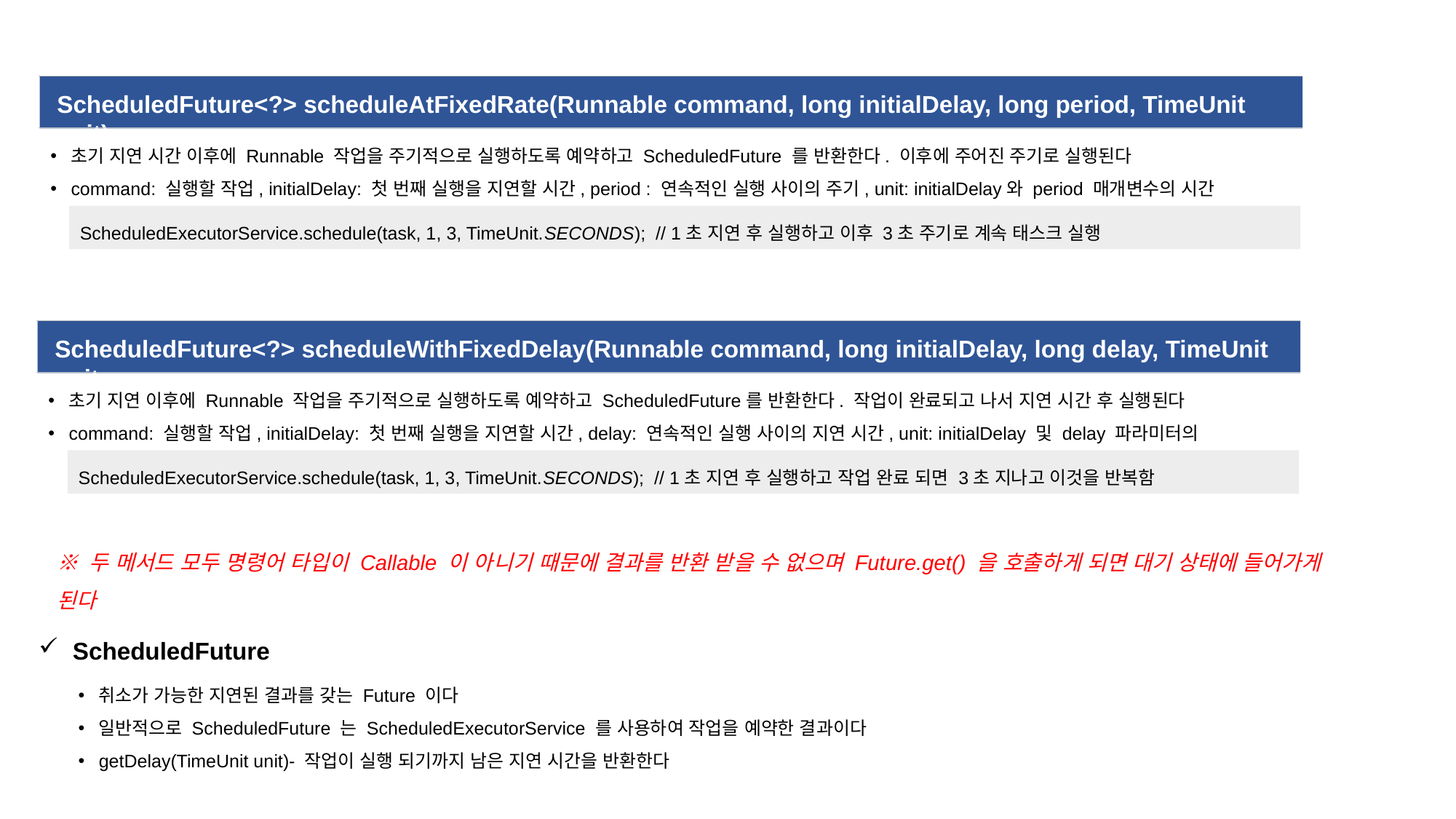

ScheduledFuture<?> scheduleAtFixedRate(Runnable command, long initialDelay, long period, TimeUnit unit)
초기 지연 시간 이후에 Runnable 작업을 주기적으로 실행하도록 예약하고 ScheduledFuture 를 반환한다. 이후에 주어진 주기로 실행된다
command: 실행할 작업, initialDelay: 첫 번째 실행을 지연할 시간, period : 연속적인 실행 사이의 주기, unit: initialDelay와 period 매개변수의 시간 단위
ScheduledExecutorService.schedule(task, 1, 3, TimeUnit.SECONDS);  // 1초 지연 후 실행하고 이후 3초 주기로 계속 태스크 실행

ScheduledFuture<?> scheduleWithFixedDelay(Runnable command, long initialDelay, long delay, TimeUnit unit
초기 지연 이후에 Runnable 작업을 주기적으로 실행하도록 예약하고 ScheduledFuture를 반환한다. 작업이 완료되고 나서 지연 시간 후 실행된다
command: 실행할 작업, initialDelay: 첫 번째 실행을 지연할 시간, delay: 연속적인 실행 사이의 지연 시간, unit: initialDelay 및 delay 파라미터의 시간 단위
ScheduledExecutorService.schedule(task, 1, 3, TimeUnit.SECONDS);  // 1초 지연 후 실행하고 작업 완료 되면 3초 지나고 이것을 반복함
※ 두 메서드 모두 명령어 타입이 Callable 이 아니기 때문에 결과를 반환 받을 수 없으며 Future.get() 을 호출하게 되면 대기 상태에 들어가게 된다
ScheduledFuture
취소가 가능한 지연된 결과를 갖는 Future 이다
일반적으로 ScheduledFuture 는 ScheduledExecutorService 를 사용하여 작업을 예약한 결과이다
getDelay(TimeUnit unit)- 작업이 실행 되기까지 남은 지연 시간을 반환한다